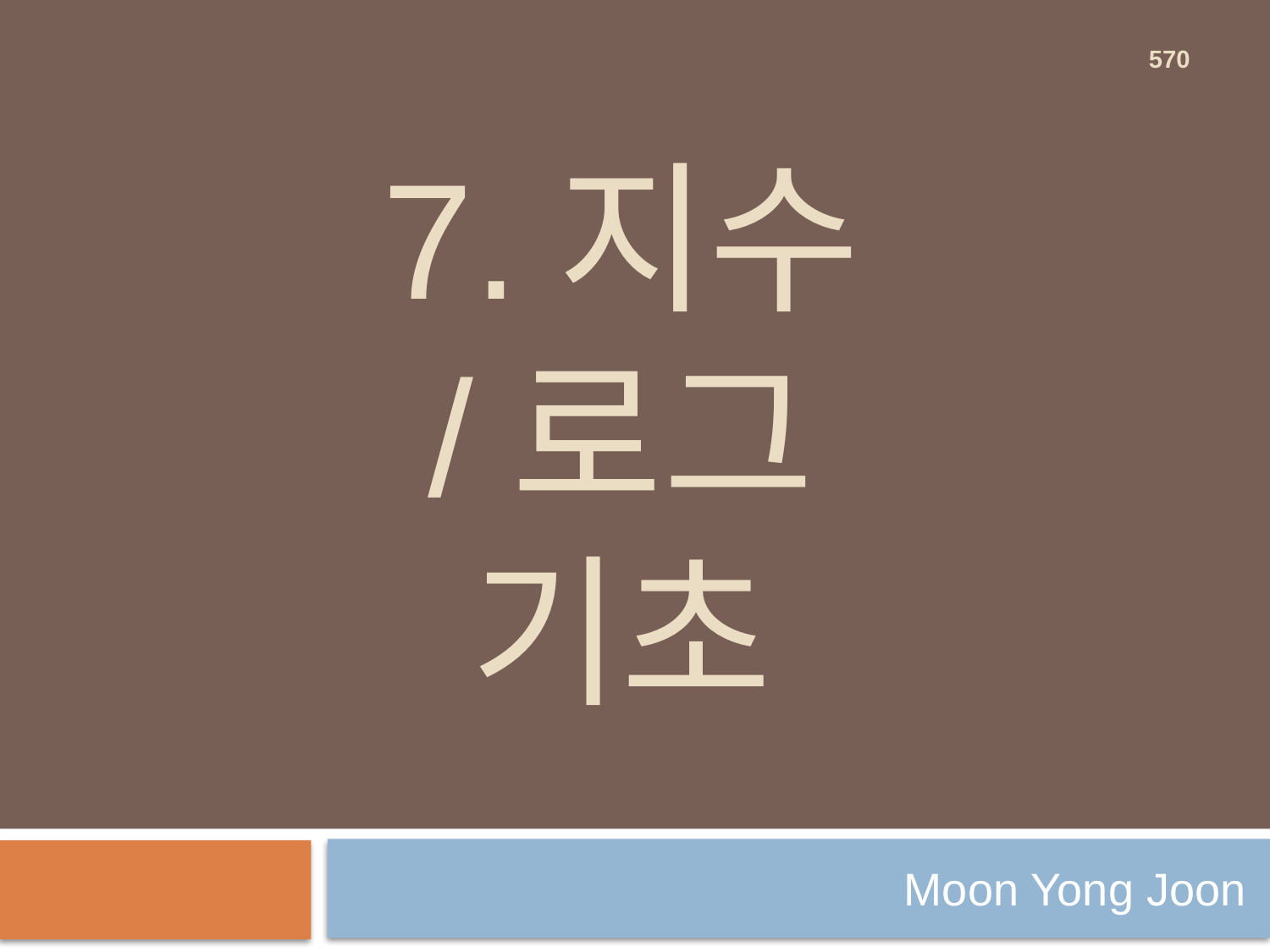

570
# 7.지수 /로그 기초
Moon Yong Joon